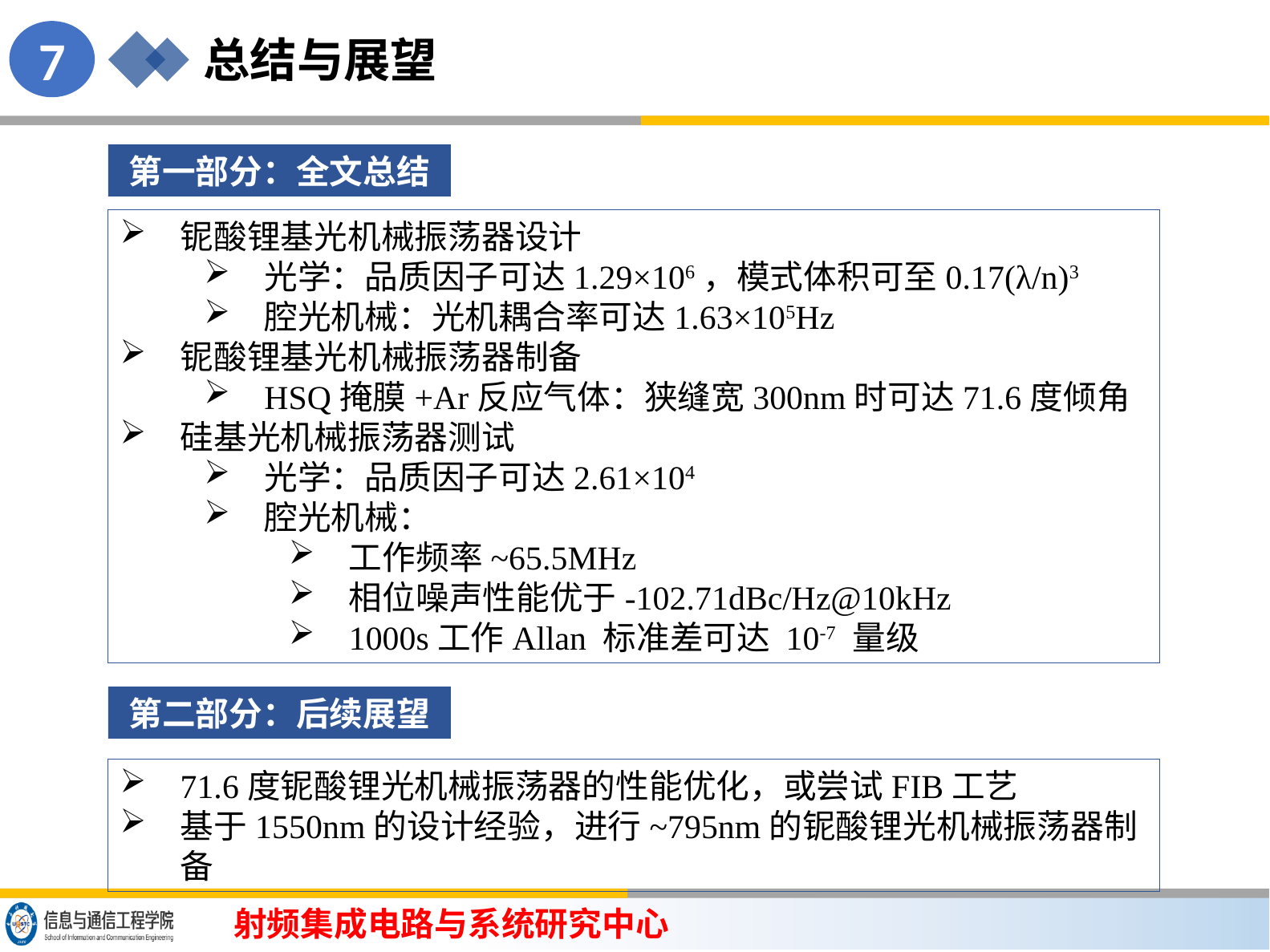

7
总结与展望

第一部分：全文总结
铌酸锂基光机械振荡器设计
光学：品质因子可达1.29×106，模式体积可至0.17(λ/n)3
腔光机械：光机耦合率可达1.63×105Hz
铌酸锂基光机械振荡器制备
HSQ掩膜+Ar反应气体：狭缝宽300nm时可达71.6度倾角
硅基光机械振荡器测试
光学：品质因子可达2.61×104
腔光机械：
工作频率~65.5MHz
相位噪声性能优于-102.71dBc/Hz@10kHz
1000s工作Allan 标准差可达 10-7 量级
第二部分：后续展望
71.6度铌酸锂光机械振荡器的性能优化，或尝试FIB工艺
基于1550nm的设计经验，进行~795nm的铌酸锂光机械振荡器制备